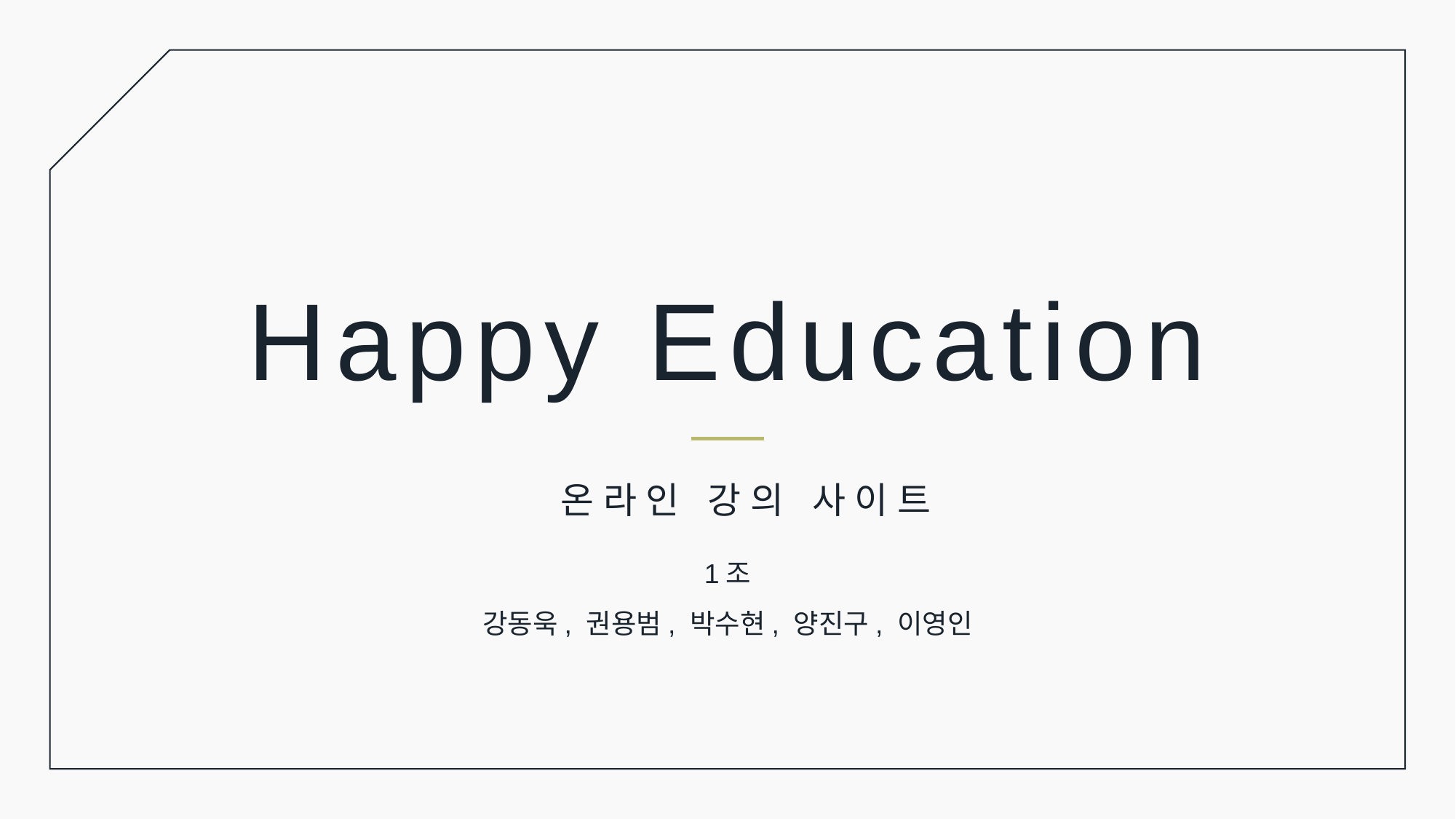

Happy Education
온라인 강의 사이트
1조

강동욱, 권용범, 박수현, 양진구, 이영인